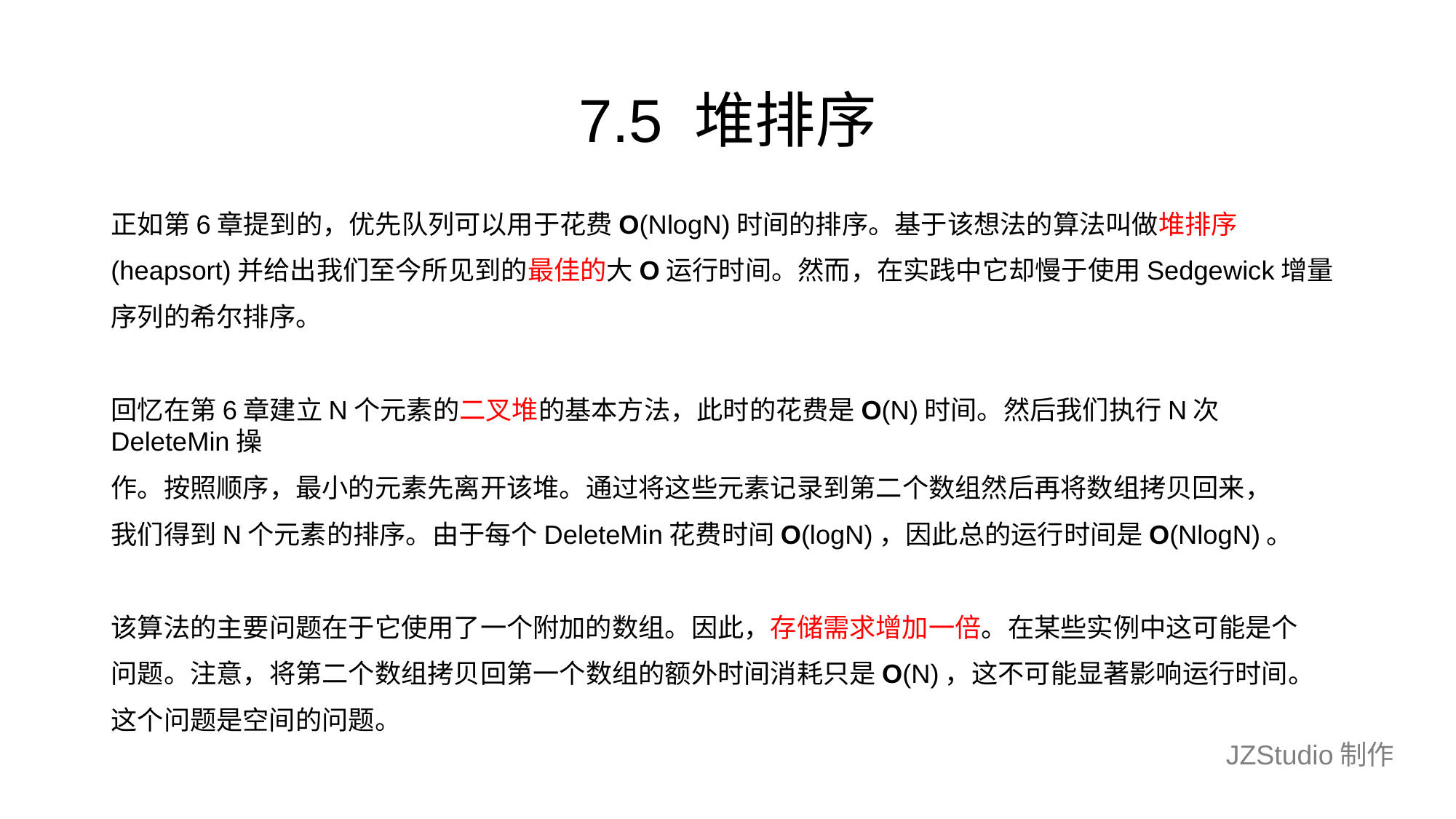

# 7.5 堆排序
正如第6章提到的，优先队列可以用于花费O(NlogN)时间的排序。基于该想法的算法叫做堆排序
(heapsort)并给出我们至今所见到的最佳的大O运行时间。然而，在实践中它却慢于使用Sedgewick增量
序列的希尔排序。

回忆在第6章建立N个元素的二叉堆的基本方法，此时的花费是O(N)时间。然后我们执行N次DeleteMin操
作。按照顺序，最小的元素先离开该堆。通过将这些元素记录到第二个数组然后再将数组拷贝回来，
我们得到N个元素的排序。由于每个DeleteMin花费时间O(logN)，因此总的运行时间是O(NlogN)。

该算法的主要问题在于它使用了一个附加的数组。因此，存储需求增加一倍。在某些实例中这可能是个
问题。注意，将第二个数组拷贝回第一个数组的额外时间消耗只是O(N)，这不可能显著影响运行时间。
这个问题是空间的问题。